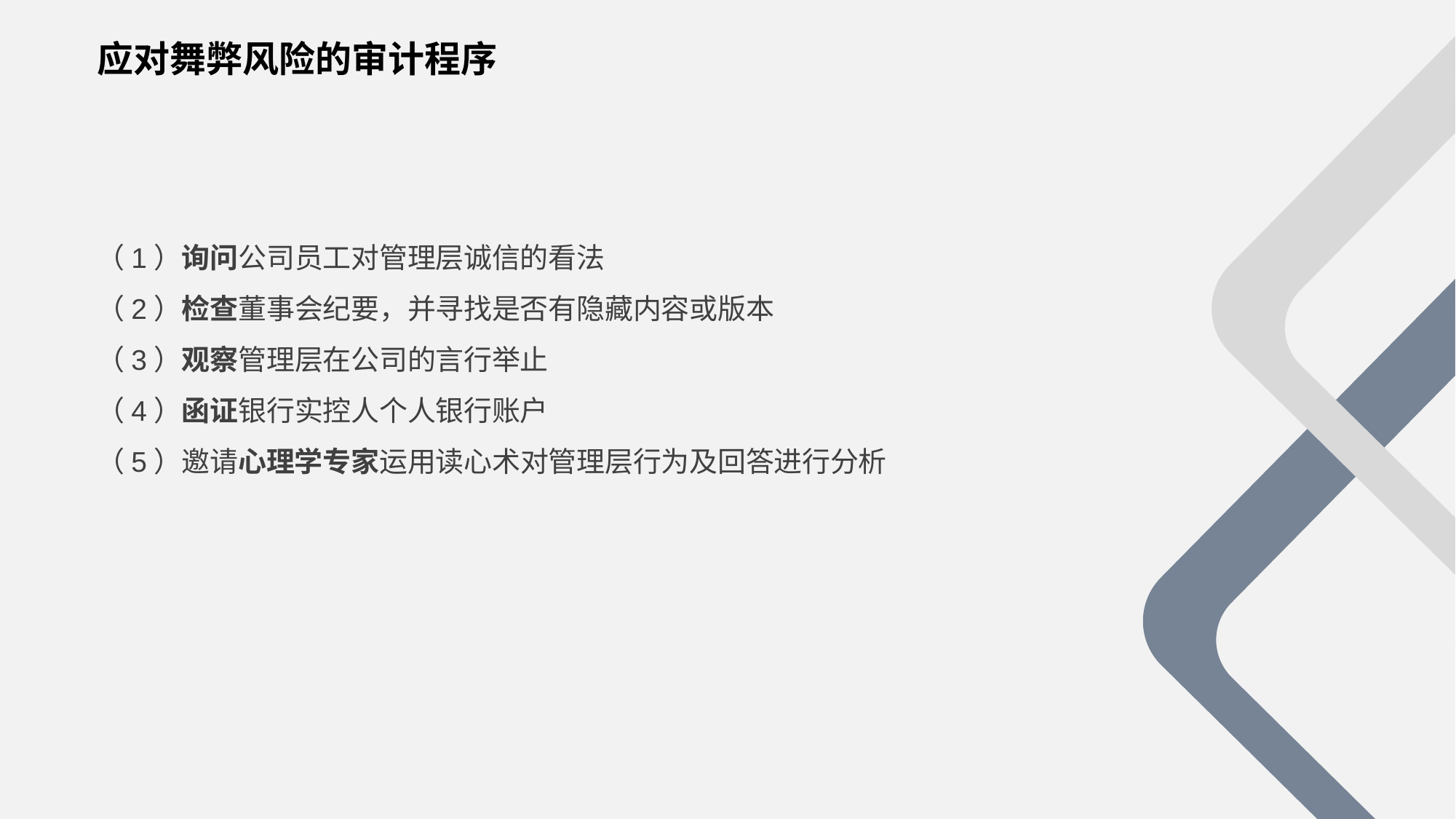

应对舞弊风险的审计程序

（1）询问公司员工对管理层诚信的看法
（2）检查董事会纪要，并寻找是否有隐藏内容或版本
（3）观察管理层在公司的言行举止
（4）函证银行实控人个人银行账户
（5）邀请心理学专家运用读心术对管理层行为及回答进行分析